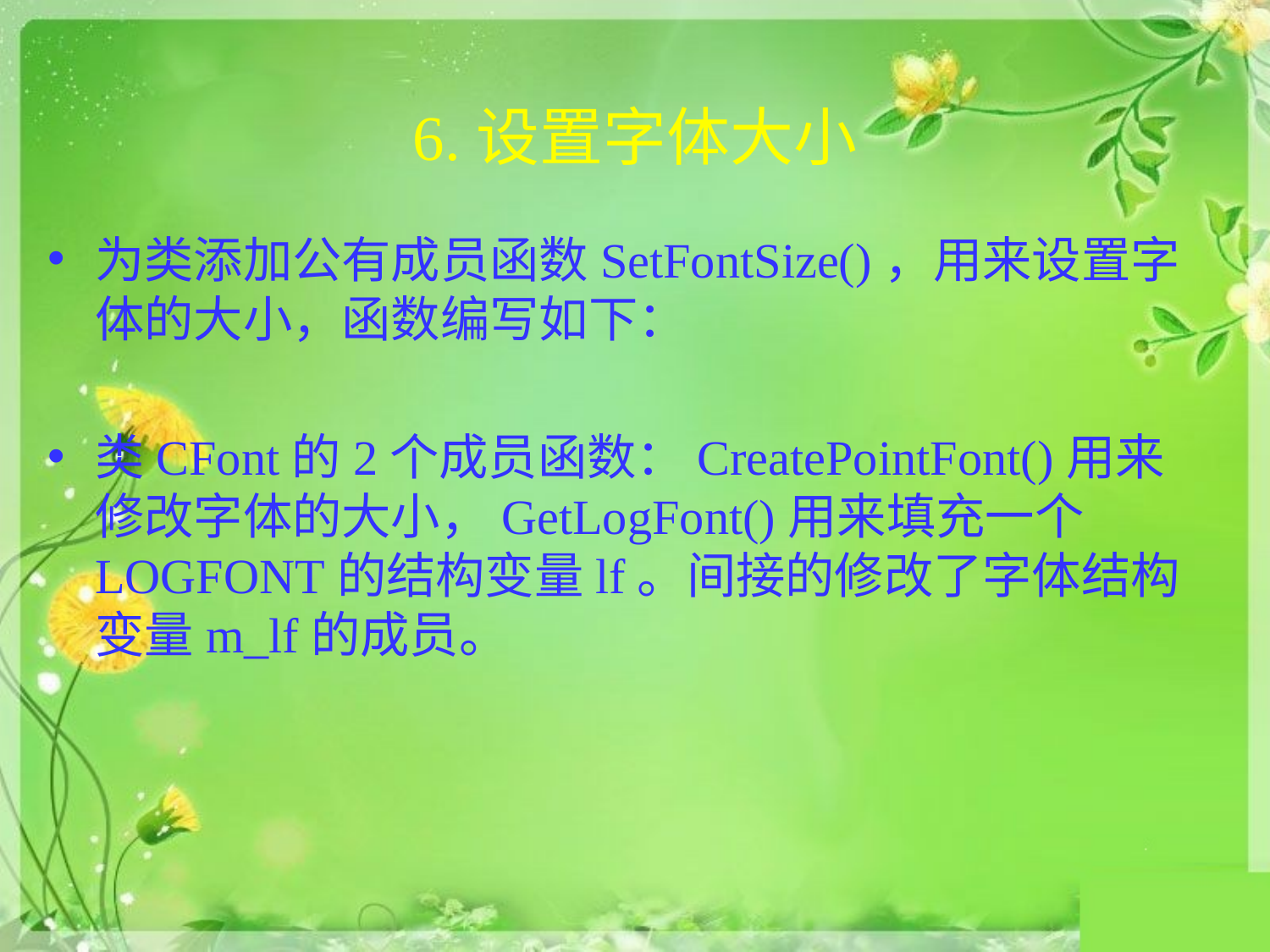

# 6.设置字体大小
为类添加公有成员函数SetFontSize()，用来设置字体的大小，函数编写如下：

类CFont的2个成员函数：CreatePointFont()用来修改字体的大小，GetLogFont()用来填充一个LOGFONT的结构变量lf。间接的修改了字体结构变量m_lf的成员。